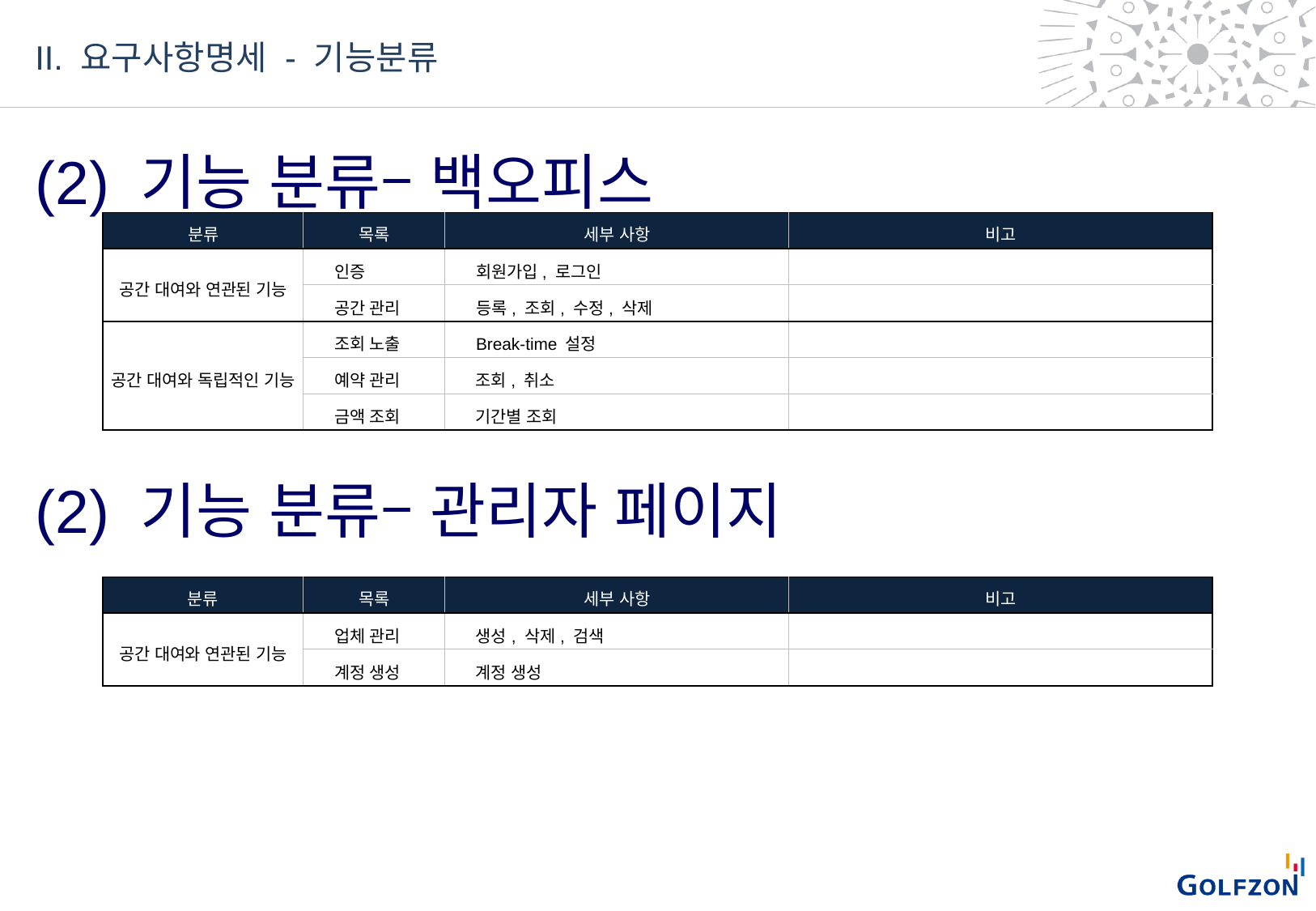

II. 요구사항명세 - 기능분류
(2) 기능 분류– 백오피스
| 분류 | 목록 | 세부 사항 | 비고 |
| --- | --- | --- | --- |
| 공간 대여와 연관된 기능 | 인증 | 회원가입, 로그인 |  |
|  | 공간 관리 | 등록, 조회, 수정, 삭제 |  |
| 공간 대여와 독립적인 기능 | 조회 노출 | Break-time 설정 |  |
|  | 예약 관리 | 조회, 취소 |  |
|  | 금액 조회 | 기간별 조회 |  |
(2) 기능 분류– 관리자 페이지
| 분류 | 목록 | 세부 사항 | 비고 |
| --- | --- | --- | --- |
| 공간 대여와 연관된 기능 | 업체 관리 | 생성, 삭제, 검색 |  |
|  | 계정 생성 | 계정 생성 |  |